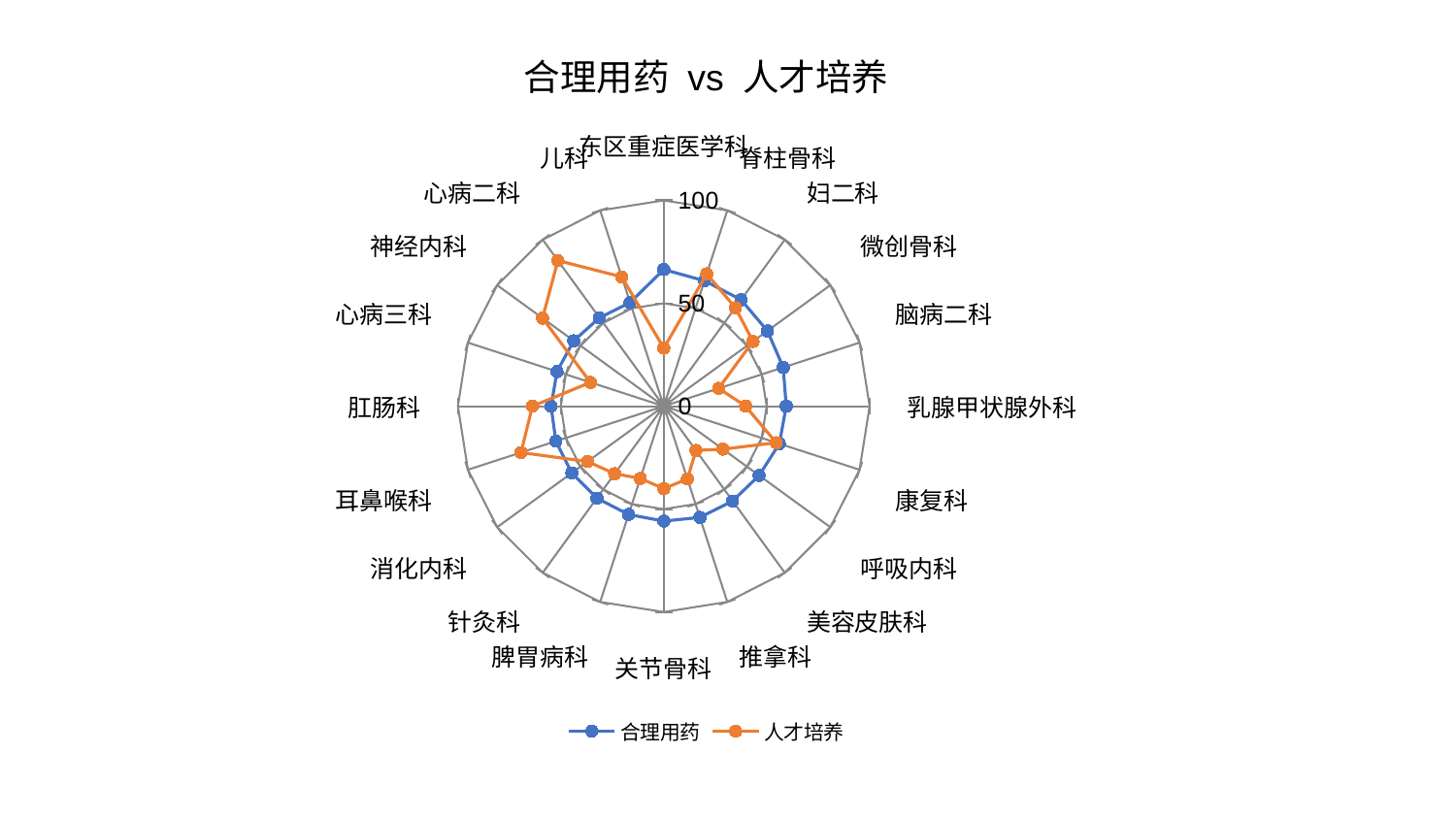

### Chart: 合理用药 vs 人才培养

| Category | 合理用药 | 人才培养 |
|---|---|---|
| 东区重症医学科 | 66.40275853204902 | 28.209837732031446 |
| 脊柱骨科 | 64.07695150608272 | 67.60662708272875 |
| 妇二科 | 63.90587396861257 | 59.16870197985654 |
| 微创骨科 | 62.27314110891604 | 53.58833096134071 |
| 脑病二科 | 61.02542539090928 | 28.064489849041404 |
| 乳腺甲状腺外科 | 59.51042030712701 | 39.775403858154135 |
| 康复科 | 59.056860769024986 | 57.45787288805253 |
| 呼吸内科 | 57.26595770101408 | 35.532144933128215 |
| 美容皮肤科 | 56.929457849237885 | 26.59466869493376 |
| 推拿科 | 56.822443227579285 | 37.187357713140344 |
| 关节骨科 | 55.837486370501125 | 40.08737213687905 |
| 脾胃病科 | 55.339707975446615 | 36.93388678775011 |
| 针灸科 | 55.237845307934684 | 40.571284892564854 |
| 消化内科 | 55.21313928971283 | 45.768766168518944 |
| 耳鼻喉科 | 55.108491997072505 | 72.91538625723489 |
| 肛肠科 | 54.74370149963262 | 63.796444333650605 |
| 心病三科 | 54.52349413146682 | 37.425613883485106 |
| 神经内科 | 54.08054494442165 | 72.7849735363078 |
| 心病二科 | 53.12870481424645 | 87.47034847419407 |
| 儿科 | 52.9723187951036 | 66.09541534761401 |
57